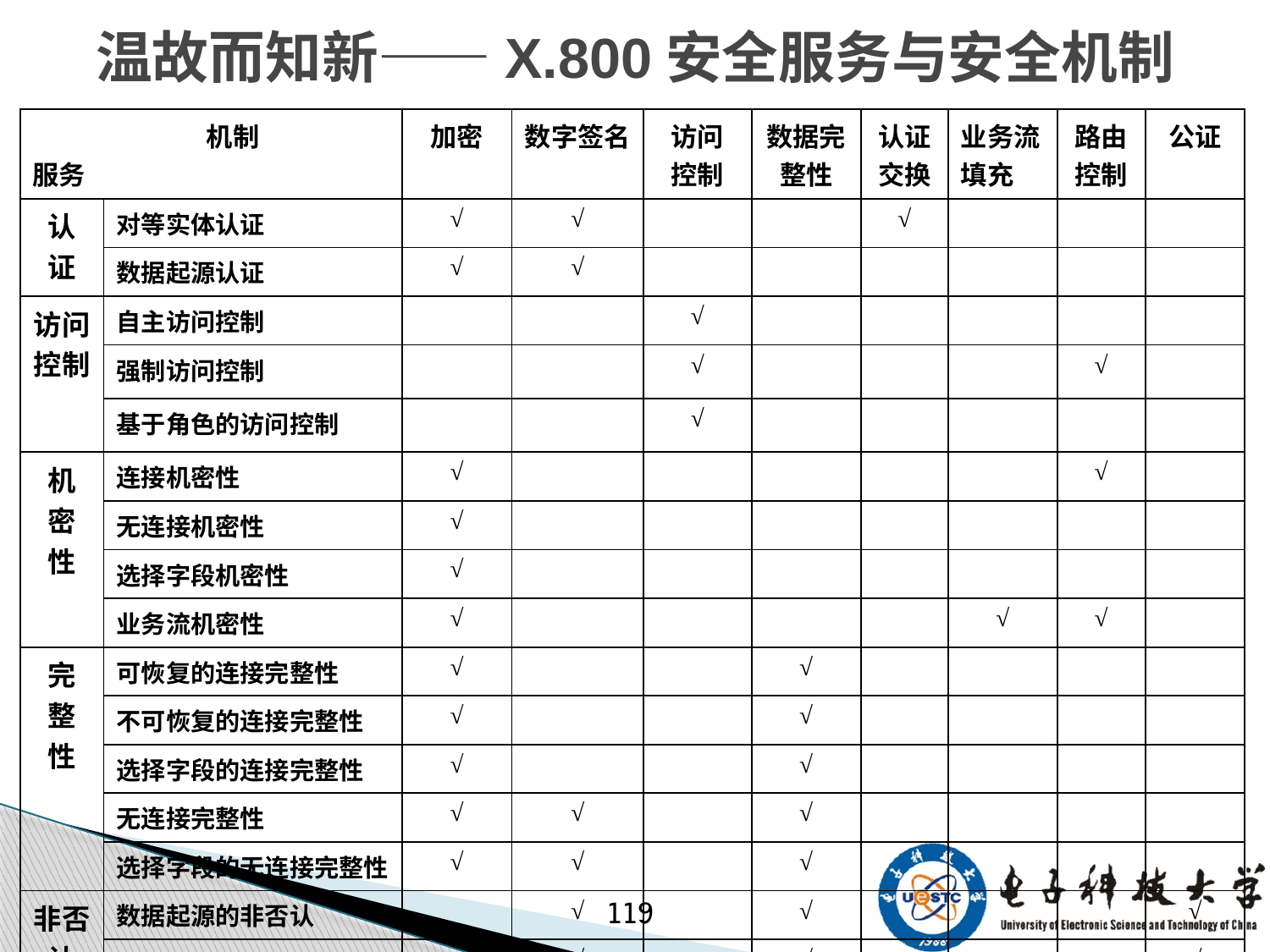

# 温故而知新——X.800安全服务与安全机制
| 机制 服务 |  | 加密 | 数字签名 | 访问 控制 | 数据完整性 | 认证交换 | 业务流填充 | 路由控制 | 公证 |
| --- | --- | --- | --- | --- | --- | --- | --- | --- | --- |
| 认 证 | 对等实体认证 | √ | √ |  |  | √ |  |  |  |
|  | 数据起源认证 | √ | √ |  |  |  |  |  |  |
| 访问控制 | 自主访问控制 |  |  | √ |  |  |  |  |  |
|  | 强制访问控制 |  |  | √ |  |  |  | √ |  |
|  | 基于角色的访问控制 |  |  | √ |  |  |  |  |  |
| 机 密 性 | 连接机密性 | √ |  |  |  |  |  | √ |  |
|  | 无连接机密性 | √ |  |  |  |  |  |  |  |
|  | 选择字段机密性 | √ |  |  |  |  |  |  |  |
|  | 业务流机密性 | √ |  |  |  |  | √ | √ |  |
| 完 整 性 | 可恢复的连接完整性 | √ |  |  | √ |  |  |  |  |
|  | 不可恢复的连接完整性 | √ |  |  | √ |  |  |  |  |
|  | 选择字段的连接完整性 | √ |  |  | √ |  |  |  |  |
|  | 无连接完整性 | √ | √ |  | √ |  |  |  |  |
|  | 选择字段的无连接完整性 | √ | √ |  | √ |  |  |  |  |
| 非否认 | 数据起源的非否认 |  | √ |  | √ |  |  |  | √ |
|  | 传递过程的非否认 |  | √ |  | √ |  |  |  | √ |
119